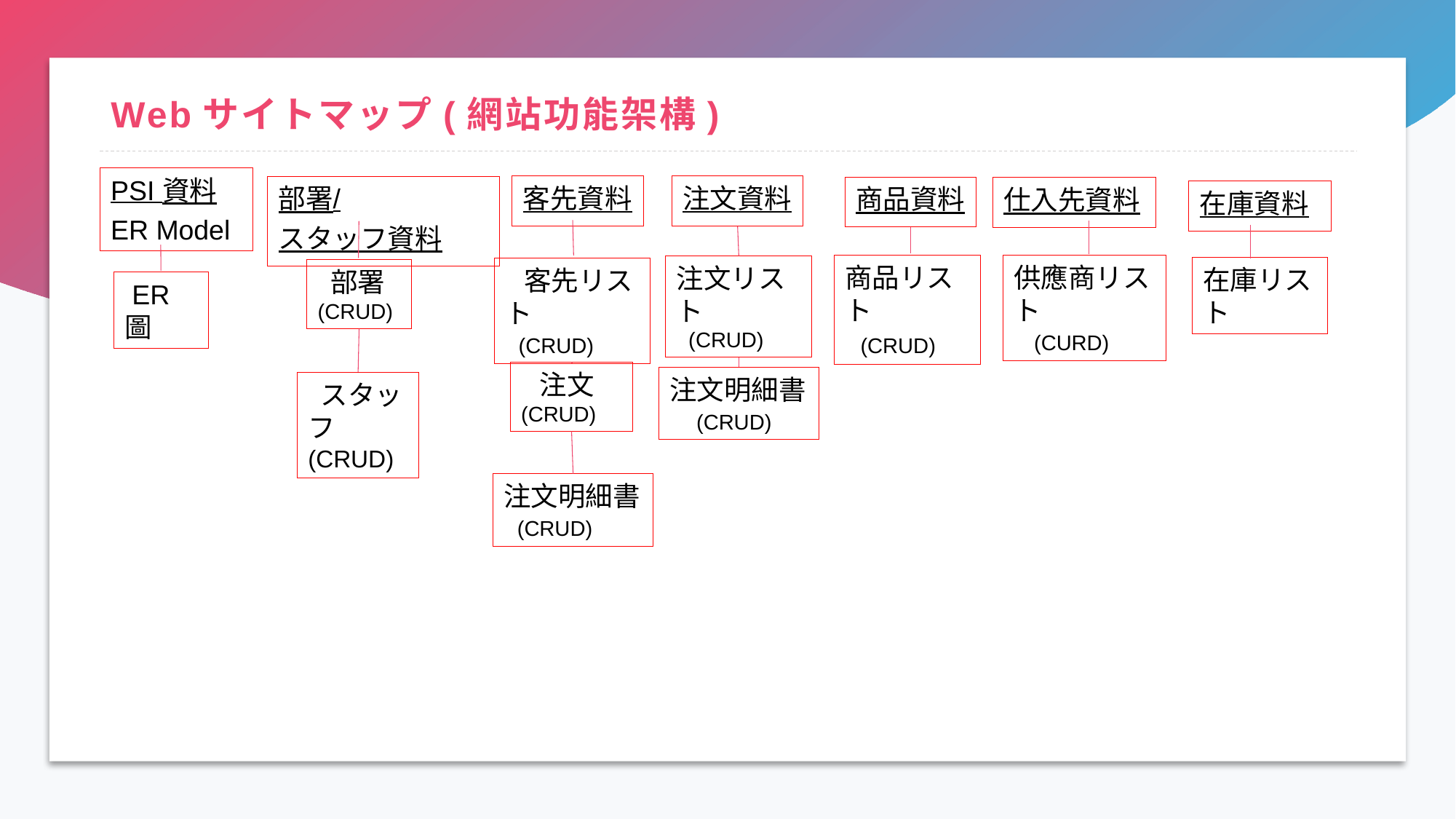

# Webサイトマップ(網站功能架構)
PSI 資料ER Model
客先資料
注文資料
部署/スタッフ資料
商品資料
仕入先資料
在庫資料
商品リスト
  (CRUD)
供應商リスト
   (CURD)
注文リスト
  (CRUD)
在庫リスト
  客先リスト
  (CRUD)
 部署
(CRUD)
 ER圖
  注文
(CRUD)
注文明細書
    (CRUD)
 スタッフ
(CRUD)
注文明細書
  (CRUD)